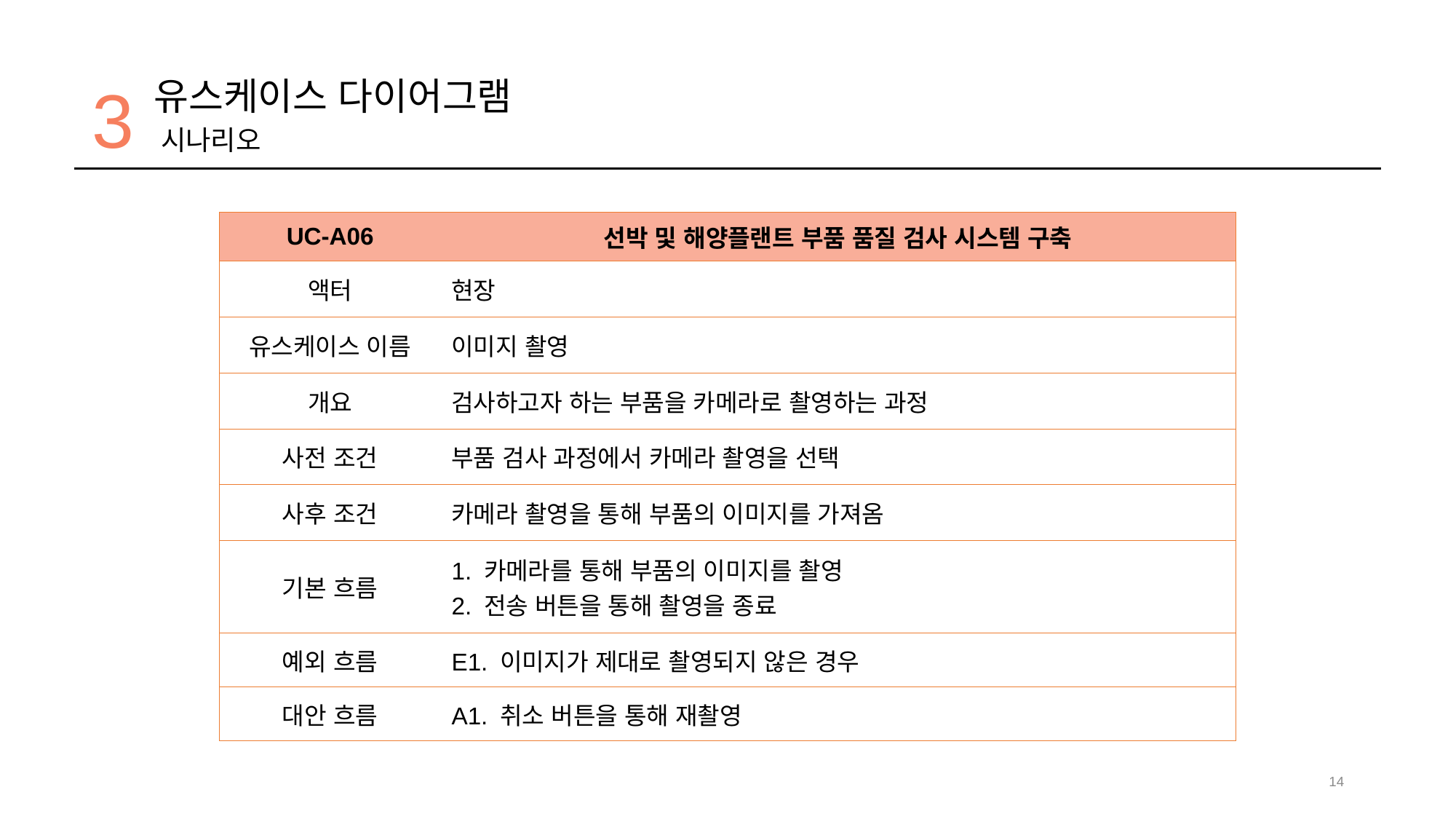

3
유스케이스 다이어그램
시나리오
| UC-A06 | 선박 및 해양플랜트 부품 품질 검사 시스템 구축 |
| --- | --- |
| 액터 | 현장 |
| 유스케이스 이름 | 이미지 촬영 |
| 개요 | 검사하고자 하는 부품을 카메라로 촬영하는 과정 |
| 사전 조건 | 부품 검사 과정에서 카메라 촬영을 선택 |
| 사후 조건 | 카메라 촬영을 통해 부품의 이미지를 가져옴 |
| 기본 흐름 | 1. 카메라를 통해 부품의 이미지를 촬영 2. 전송 버튼을 통해 촬영을 종료 |
| 예외 흐름 | E1. 이미지가 제대로 촬영되지 않은 경우 |
| 대안 흐름 | A1. 취소 버튼을 통해 재촬영 |
14